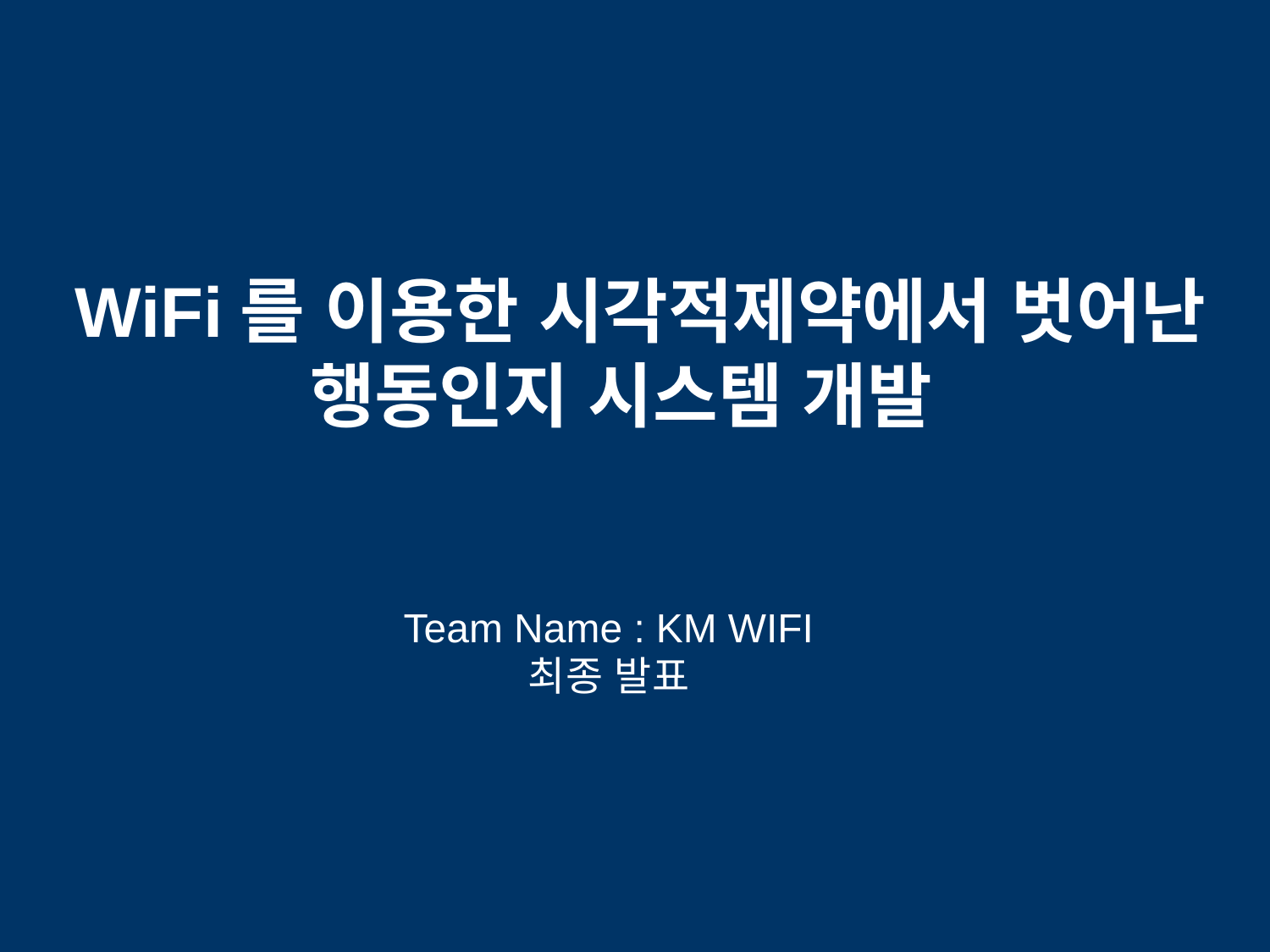

WiFi를 이용한 시각적제약에서 벗어난 행동인지 시스템 개발
Team Name : KM WIFI
최종 발표